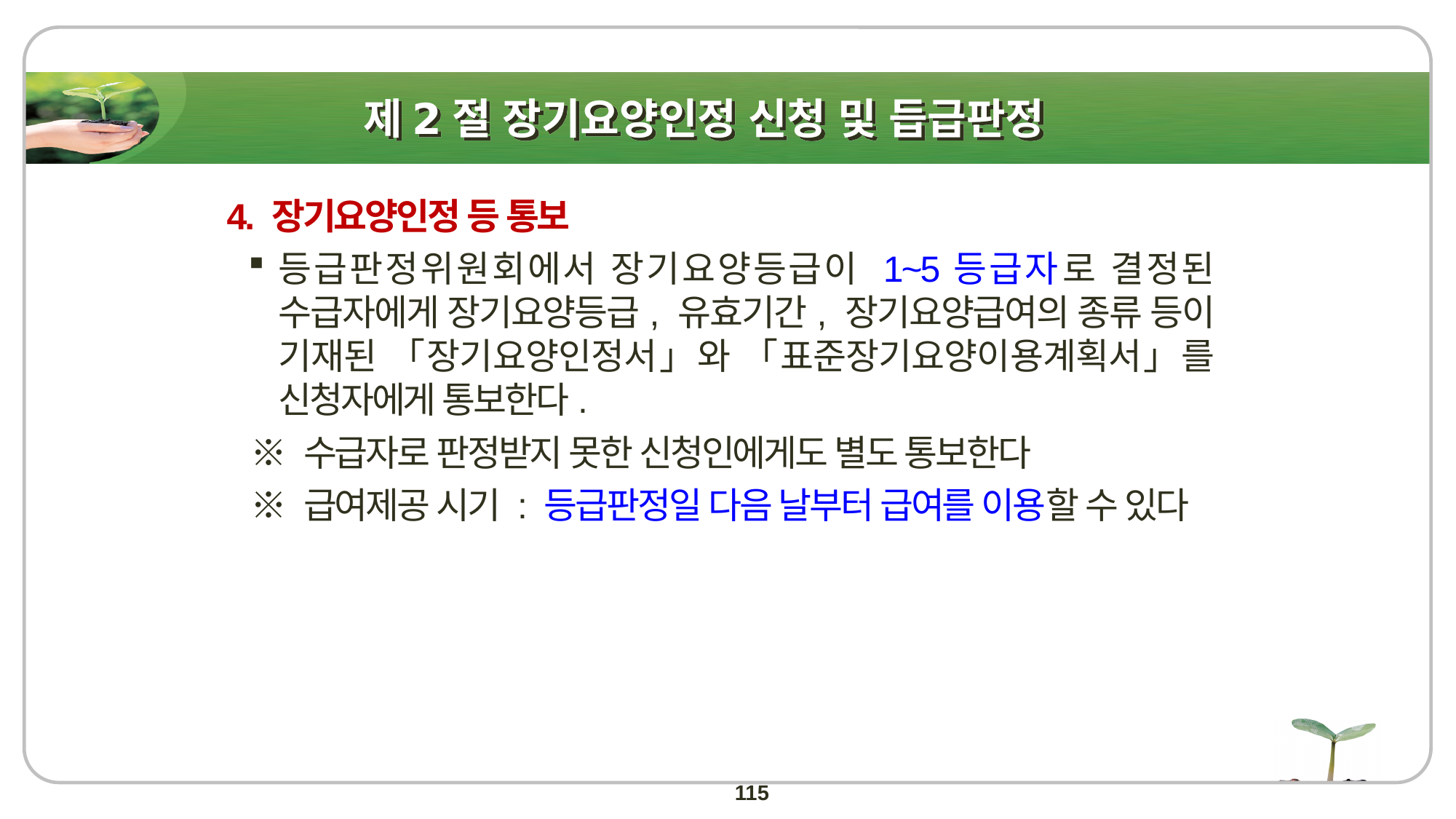

제2절 장기요양인정 신청 및 듭급판정
4. 장기요양인정 등 통보
등급판정위원회에서 장기요양등급이 1~5등급자로 결정된 수급자에게 장기요양등급, 유효기간, 장기요양급여의 종류 등이 기재된 「장기요양인정서」와 「표준장기요양이용계획서」를 신청자에게 통보한다.
   ※ 수급자로 판정받지 못한 신청인에게도 별도 통보한다
   ※ 급여제공 시기 : 등급판정일 다음 날부터 급여를 이용할 수 있다
115